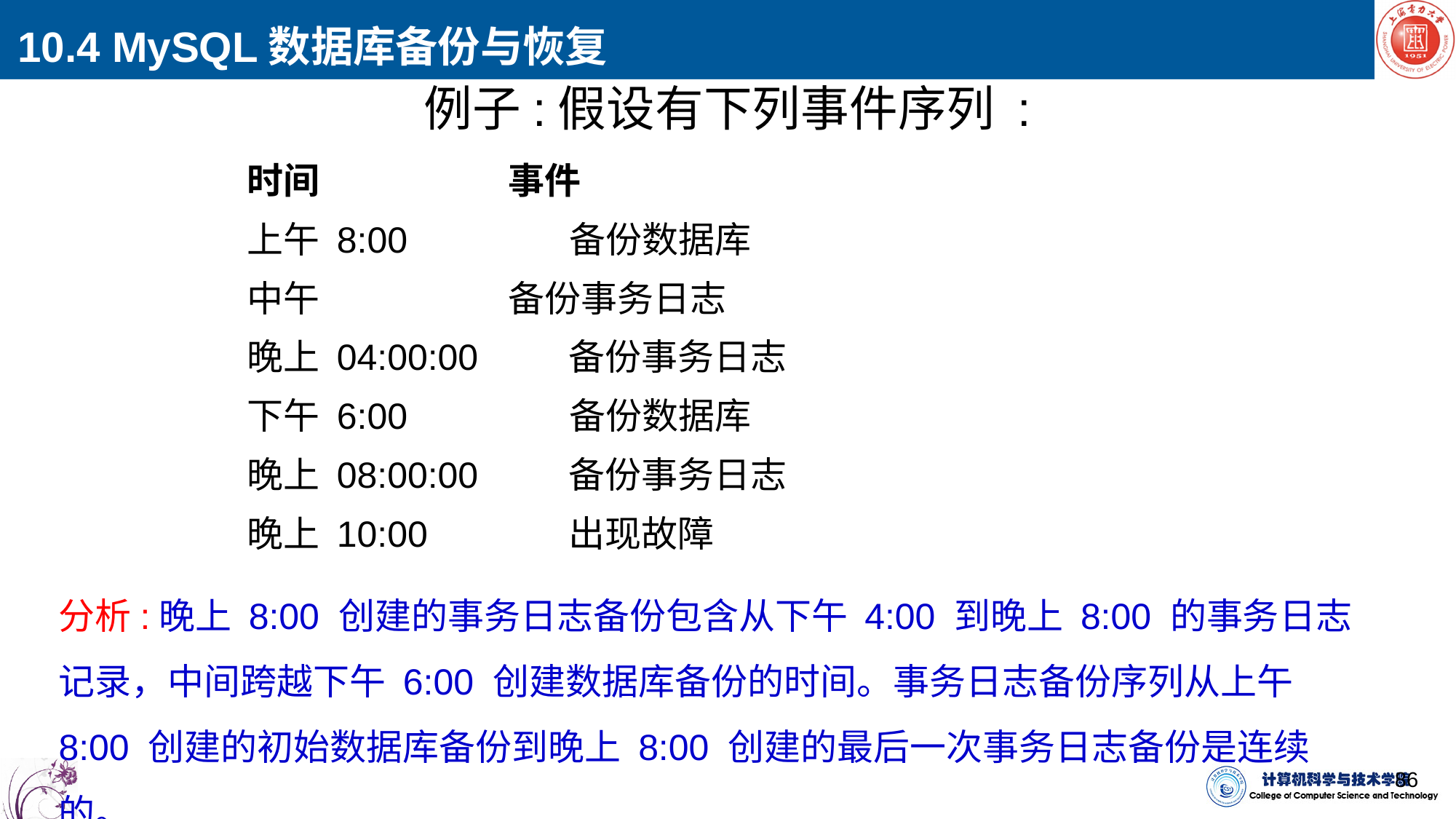

10.4 MySQL数据库备份与恢复
例子:假设有下列事件序列 :
时间                       事件
上午 8:00               备份数据库
中午                       备份事务日志
晚上 04:00:00        备份事务日志
下午 6:00               备份数据库
晚上 08:00:00        备份事务日志
晚上 10:00             出现故障
分析:晚上 8:00 创建的事务日志备份包含从下午 4:00 到晚上 8:00 的事务日志记录，中间跨越下午 6:00 创建数据库备份的时间。事务日志备份序列从上午 8:00 创建的初始数据库备份到晚上 8:00 创建的最后一次事务日志备份是连续的。
86